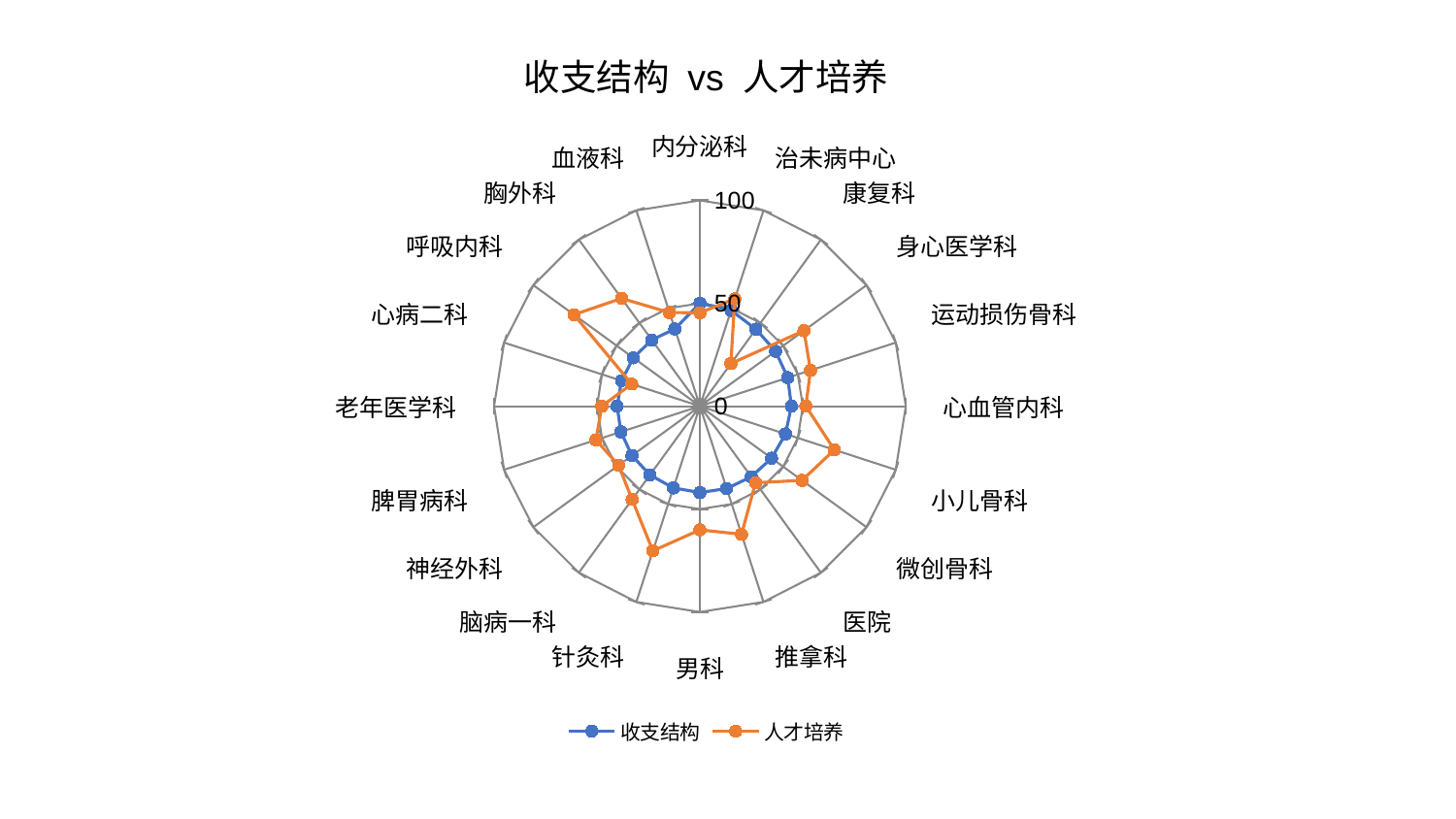

### Chart: 收支结构 vs 人才培养

| Category | 收支结构 | 人才培养 |
|---|---|---|
| 内分泌科 | 50.015895834835256 | 45.3850298934978 |
| 治未病中心 | 48.98737180577059 | 54.85666642154157 |
| 康复科 | 46.27337713009612 | 25.59989499607722 |
| 身心医学科 | 45.436085300332486 | 62.4604557495172 |
| 运动损伤骨科 | 44.847484255337335 | 56.475579870878825 |
| 心血管内科 | 44.43714946246802 | 51.47106186136255 |
| 小儿骨科 | 43.71910785580761 | 68.69952006950422 |
| 微创骨科 | 43.02963705435107 | 61.32053619090893 |
| 医院 | 42.40314211764804 | 45.98040770151303 |
| 推拿科 | 42.086565770835215 | 65.45955068149887 |
| 男科 | 41.980130662842605 | 60.079755975833514 |
| 针灸科 | 41.749683344987474 | 73.89291855948896 |
| 脑病一科 | 41.30229258467876 | 56.05088467345745 |
| 神经外科 | 40.81570227875432 | 48.8492162688568 |
| 脾胃病科 | 40.35559572378647 | 53.12734975788226 |
| 老年医学科 | 40.24453121916466 | 47.6482840109886 |
| 心病二科 | 40.02298530793634 | 34.85826516596219 |
| 呼吸内科 | 40.01037796719541 | 75.66609034169288 |
| 胸外科 | 39.800168070154825 | 64.74690302266286 |
| 血液科 | 39.462993278378924 | 47.85238598321931 |
31